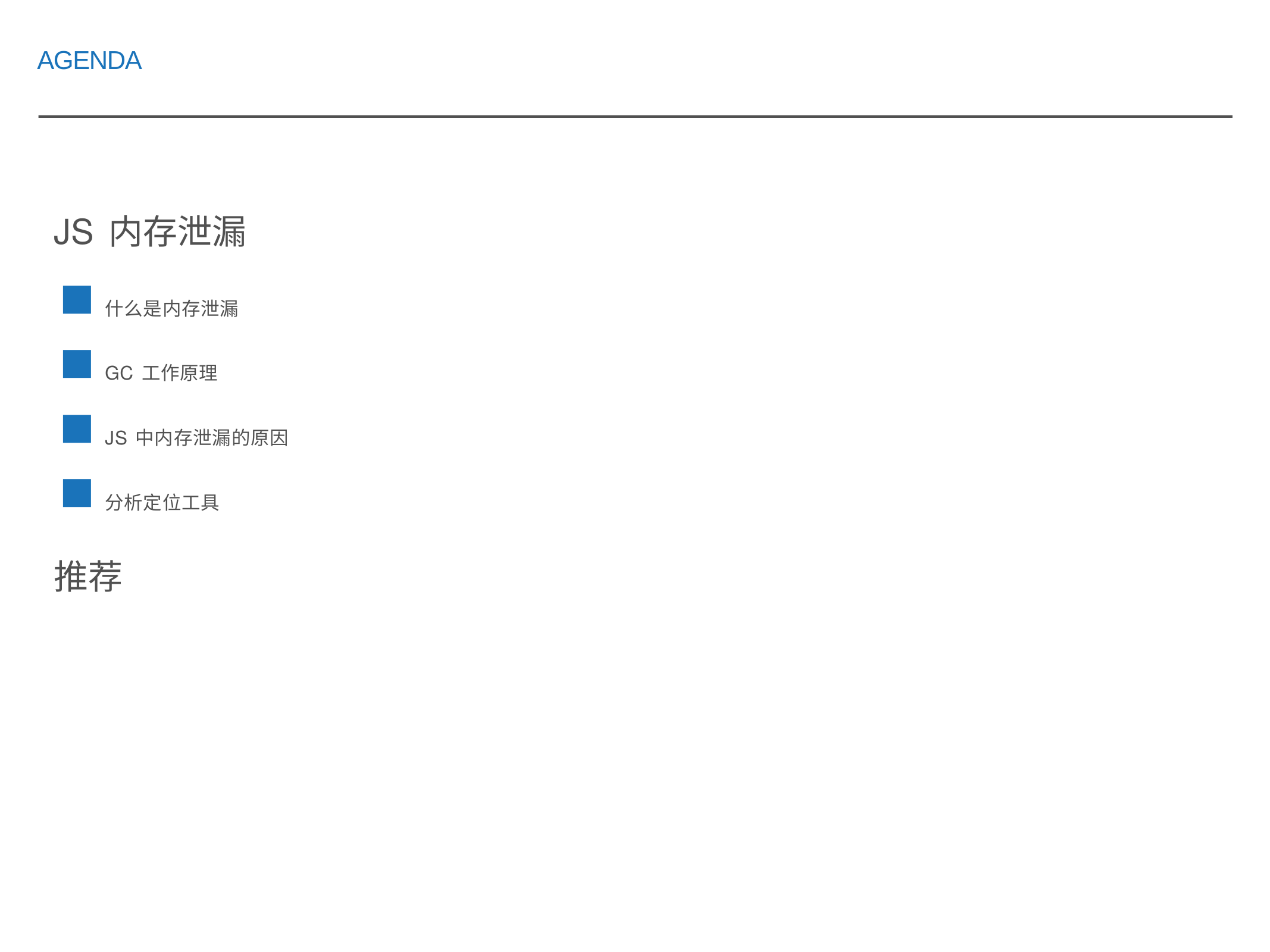

AGENDA
JS内存泄漏
什么是内存泄漏
GC工作原理
JS中内存泄漏的原因
分析定位工具
推荐